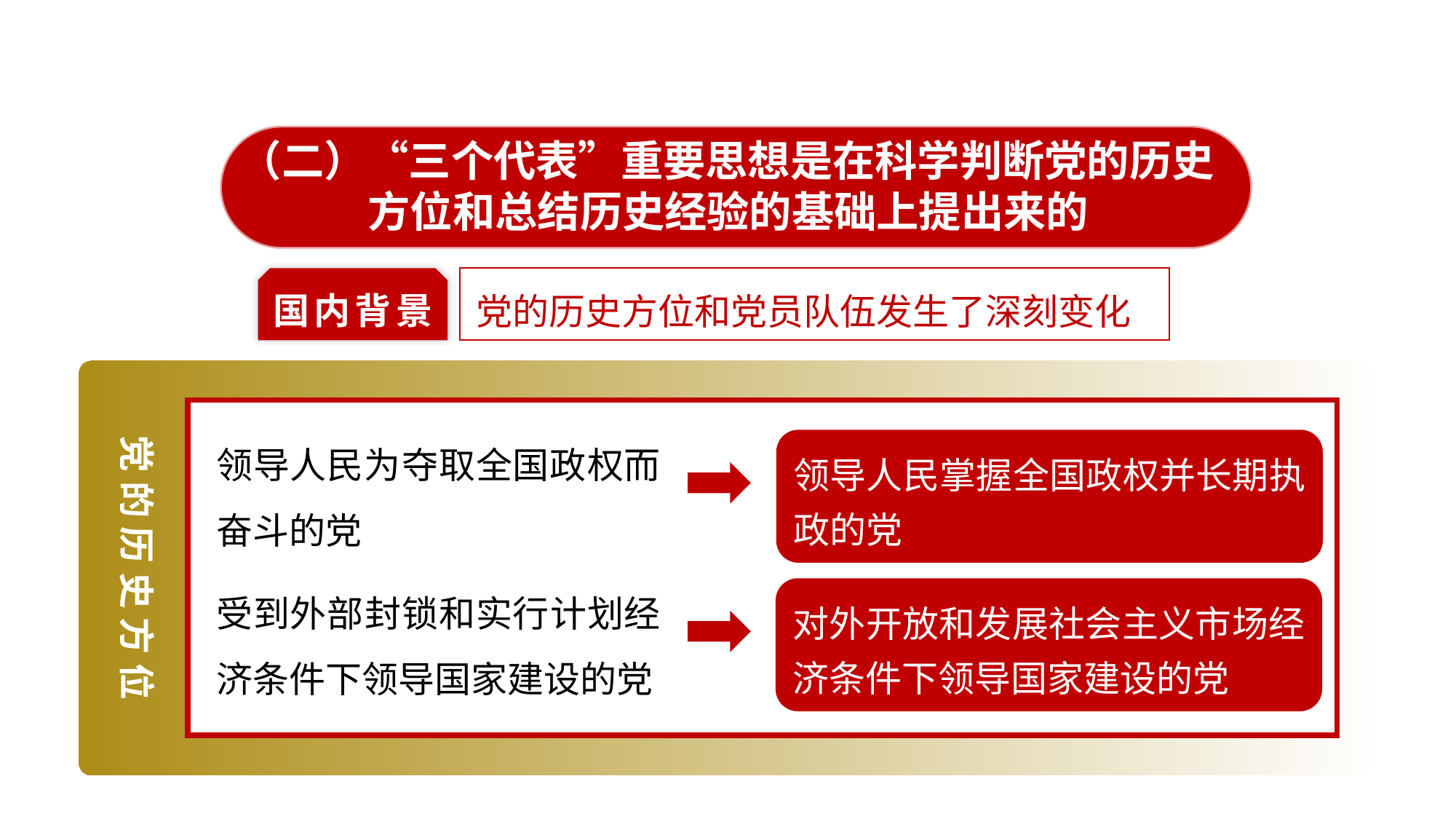

一、“三个代表”重要思想的形成条件
（二）“三个代表”重要思想是在科学判断党的历史
方位和总结历史经验的基础上提出来的

国内背景
党的历史方位和党员队伍发生了深刻变化

党的历史方位

领导人民为夺取全国政权而奋斗的党

领导人民掌握全国政权并长期执政的党

受到外部封锁和实行计划经济条件下领导国家建设的党
对外开放和发展社会主义市场经济条件下领导国家建设的党